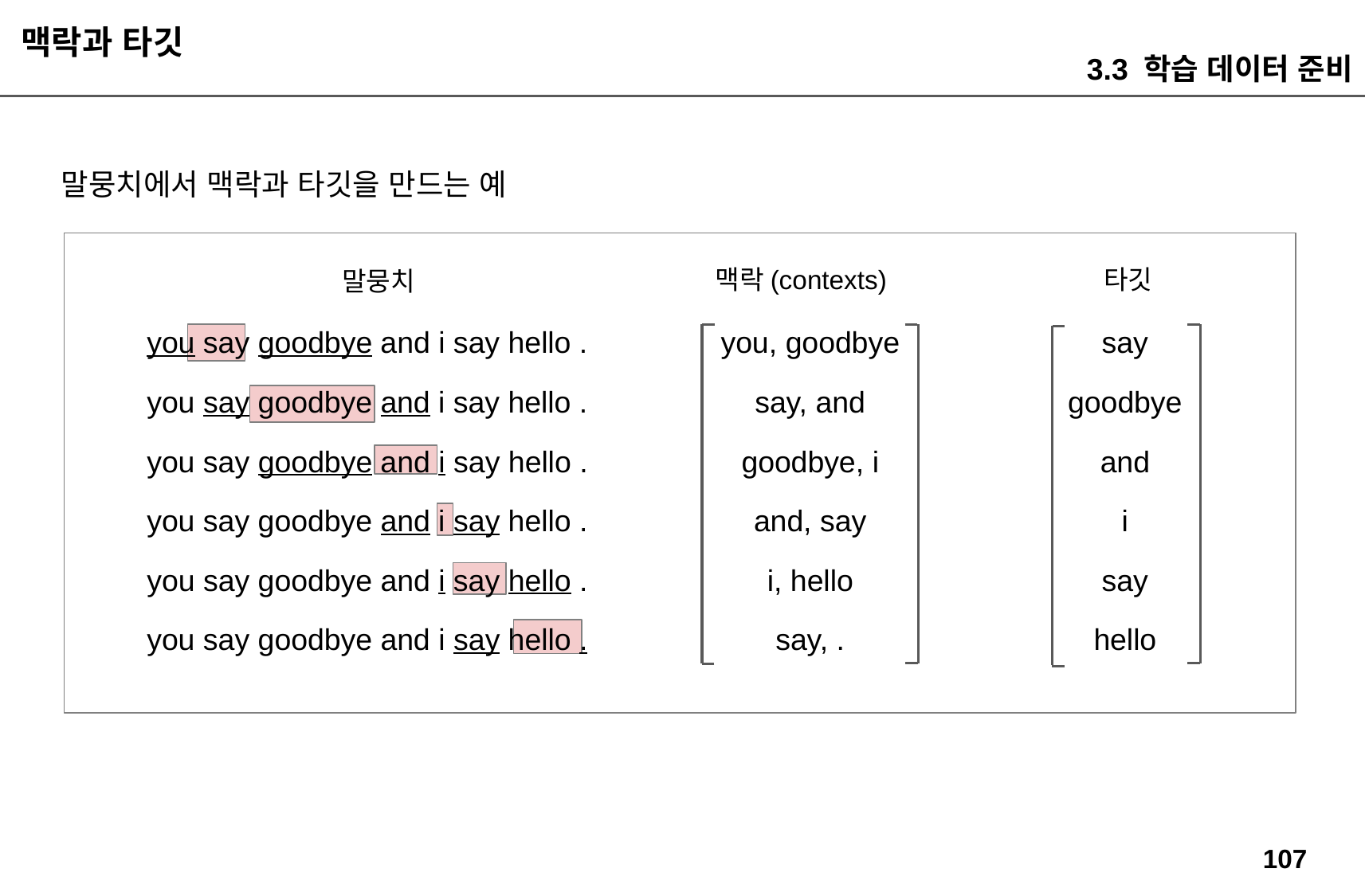

맥락과 타깃
3.3 학습 데이터 준비
말뭉치에서 맥락과 타깃을 만드는 예

맥락(contexts)
타깃
말뭉치
you say goodbye and i say hello .
you, goodbye
say

you say goodbye and i say hello .
say, and
goodbye

you say goodbye and i say hello .
goodbye, i
and

you say goodbye and i say hello .
and, say
i

you say goodbye and i say hello .
i, hello
say

you say goodbye and i say hello .
say, .
hello